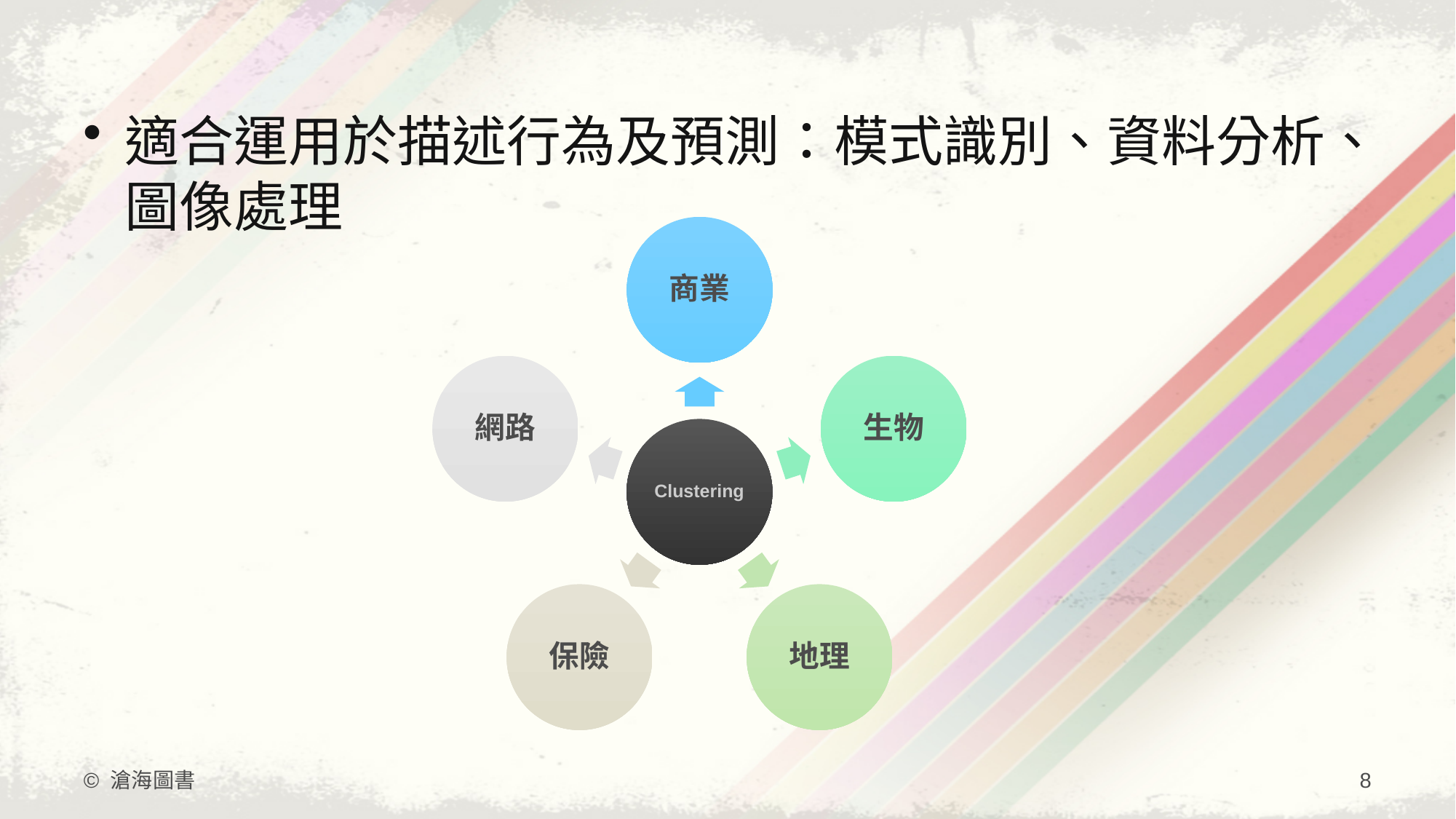

適合運用於描述行為及預測：模式識別、資料分析、圖像處理
Clustering

商業

生物

地理

保險

網路
© 滄海圖書
8